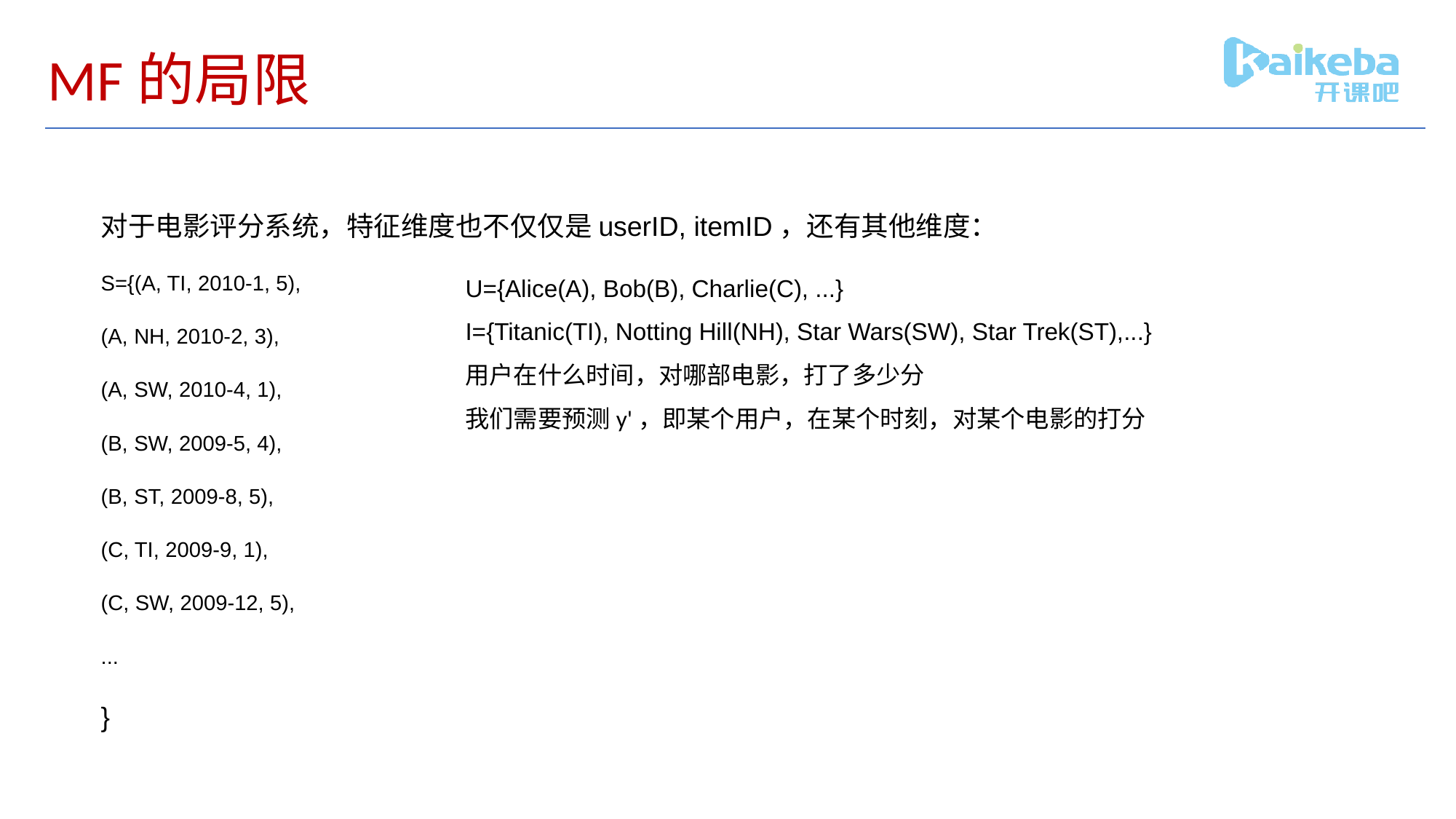

# MF的局限
对于电影评分系统，特征维度也不仅仅是userID, itemID，还有其他维度：
S={(A, TI, 2010-1, 5),
(A, NH, 2010-2, 3),
(A, SW, 2010-4, 1),
(B, SW, 2009-5, 4),
(B, ST, 2009-8, 5),
(C, TI, 2009-9, 1),
(C, SW, 2009-12, 5),
...
}
U={Alice(A), Bob(B), Charlie(C), ...}
I={Titanic(TI), Notting Hill(NH), Star Wars(SW), Star Trek(ST),...}
用户在什么时间，对哪部电影，打了多少分
我们需要预测y'，即某个用户，在某个时刻，对某个电影的打分